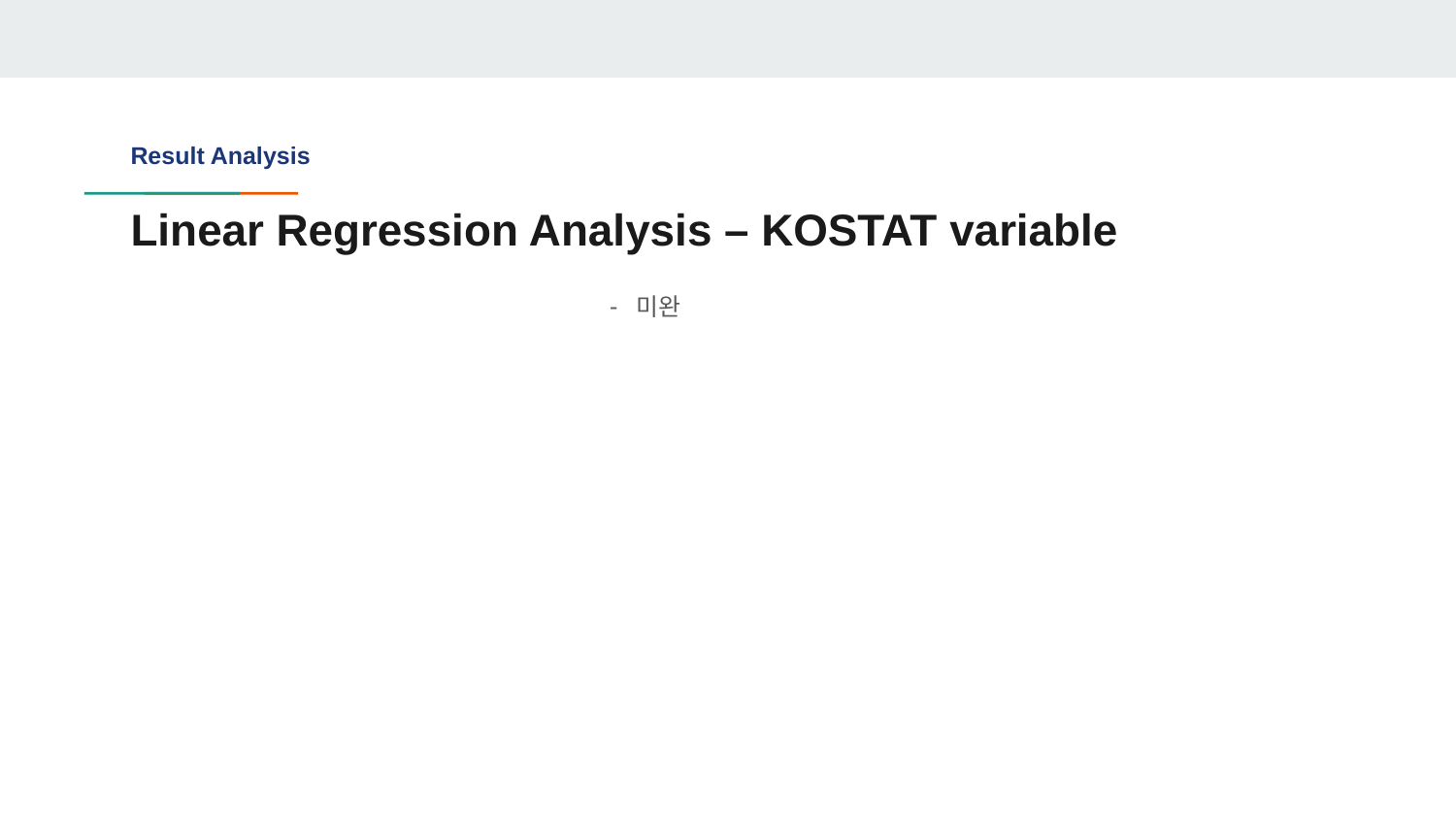

Result Analysis
# Linear Regression Analysis – KOSTAT variable
-  미완